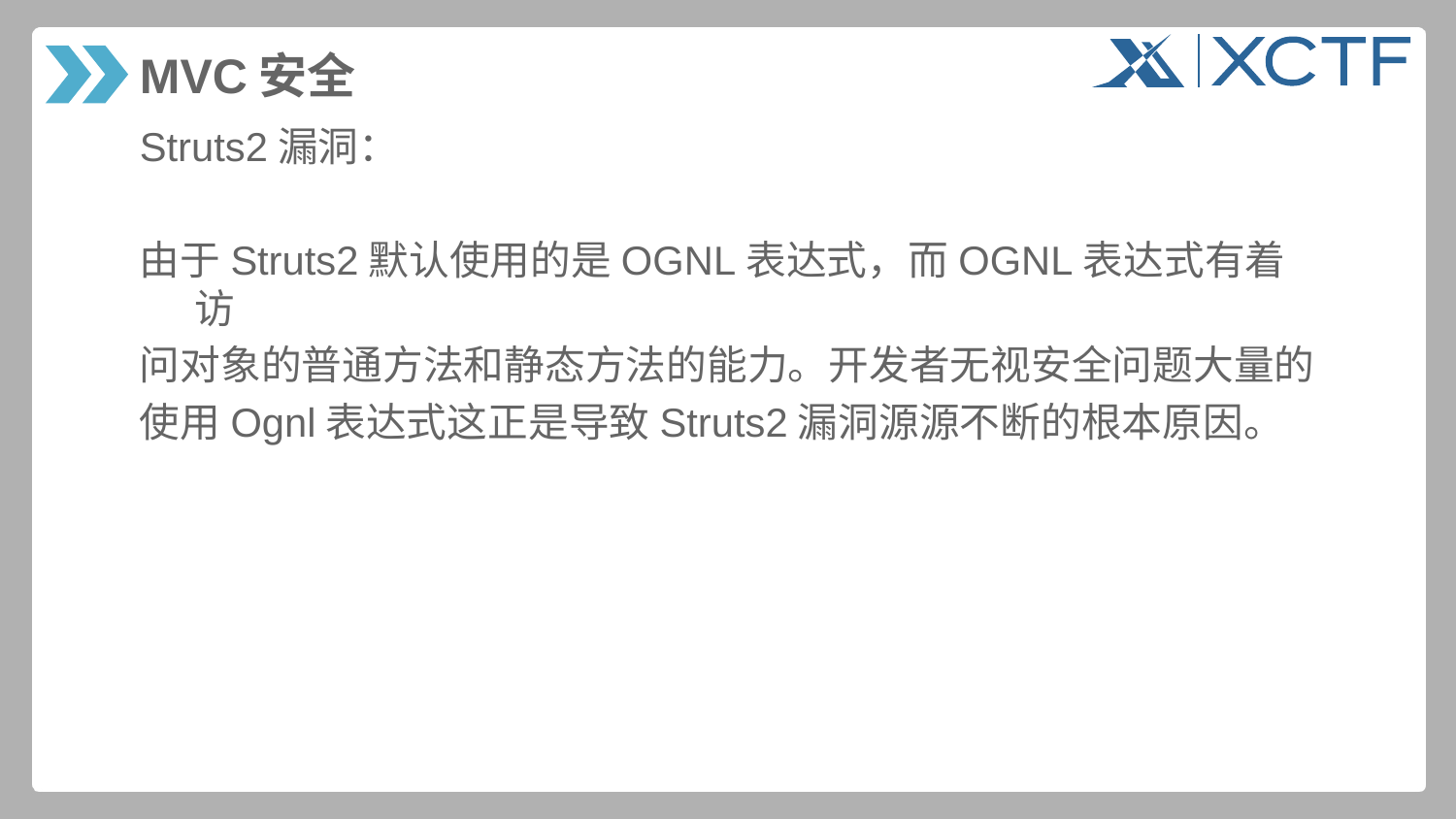

# MVC安全
Struts2漏洞：

由于Struts2默认使用的是OGNL表达式，而OGNL表达式有着访
问对象的普通方法和静态方法的能力。开发者无视安全问题大量的
使用Ognl表达式这正是导致Struts2漏洞源源不断的根本原因。